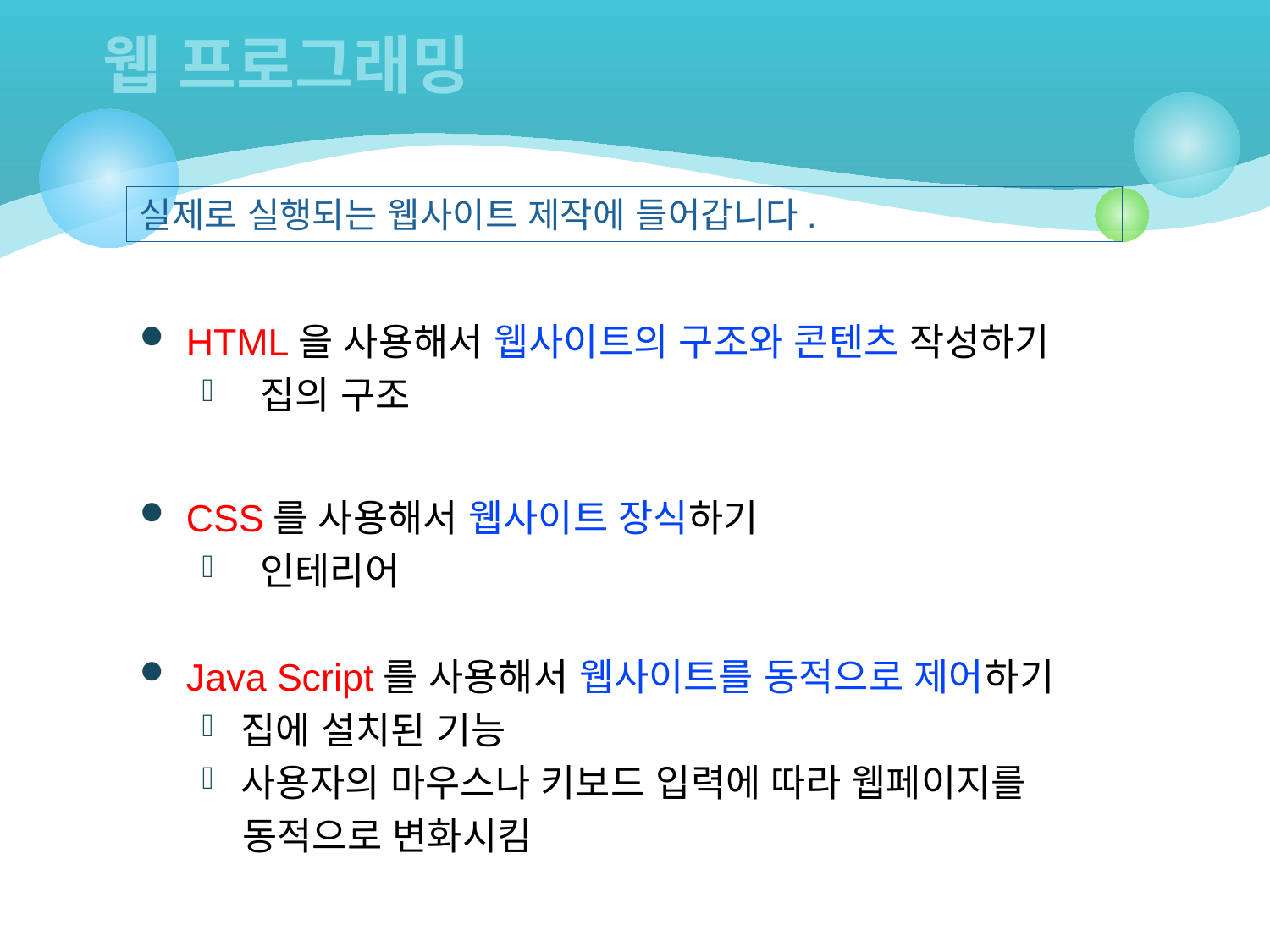

웹 프로그래밍
실제로 실행되는 웹사이트 제작에 들어갑니다.
HTML을 사용해서 웹사이트의 구조와 콘텐츠 작성하기
 집의 구조

CSS를 사용해서 웹사이트 장식하기
 인테리어

Java Script를 사용해서 웹사이트를 동적으로 제어하기
집에 설치된 기능
사용자의 마우스나 키보드 입력에 따라 웹페이지를
   동적으로 변화시킴